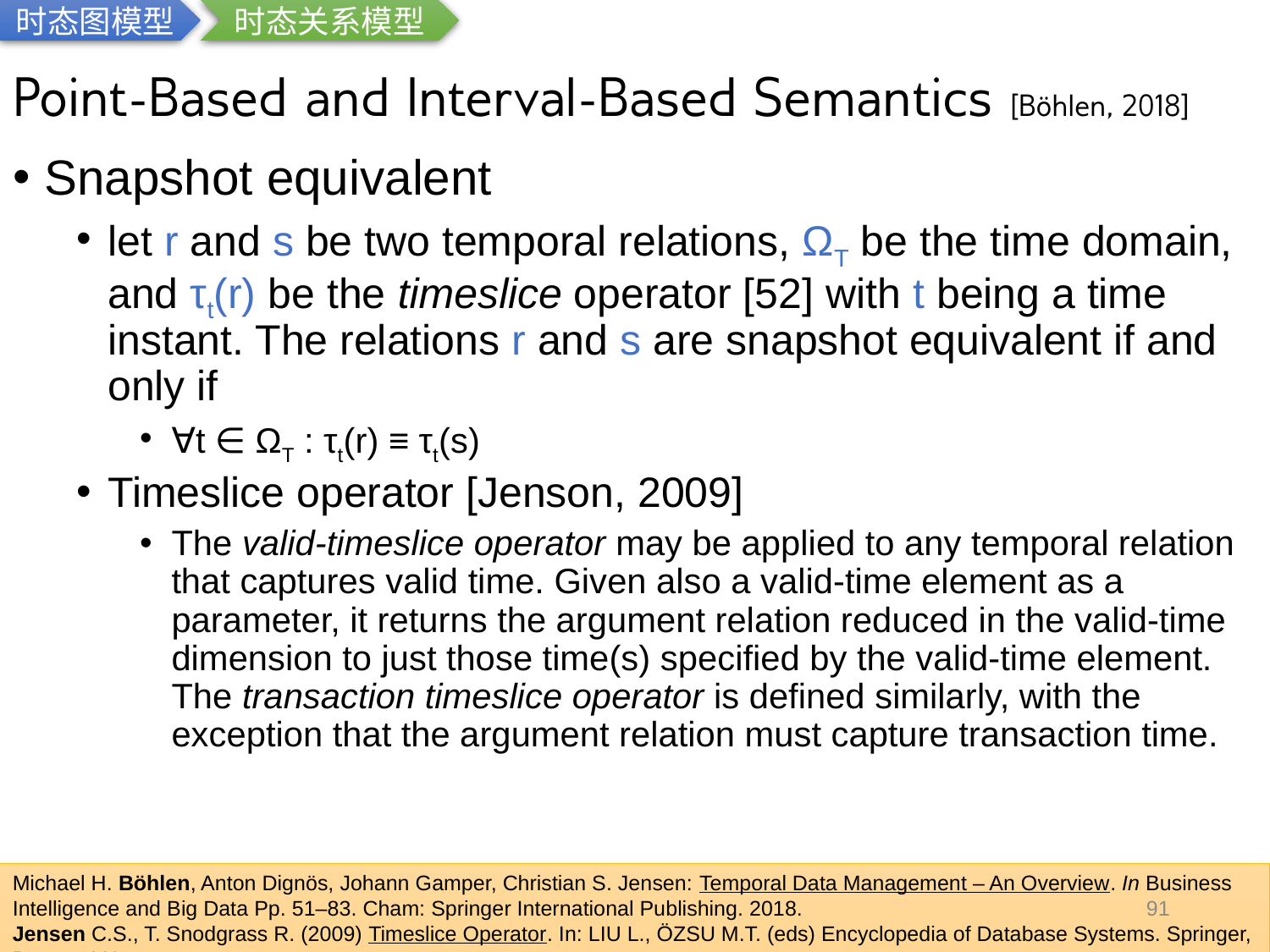

时态图模型
时态关系模型
# Point-Based and Interval-Based Semantics [Böhlen, 2018]
Snapshot equivalent
let r and s be two temporal relations, ΩT be the time domain, and τt(r) be the timeslice operator [52] with t being a time instant. The relations r and s are snapshot equivalent if and only if
∀t ∈ ΩT : τt(r) ≡ τt(s)
Timeslice operator [Jenson, 2009]
The valid-timeslice operator may be applied to any temporal relation that captures valid time. Given also a valid-time element as a parameter, it returns the argument relation reduced in the valid-time dimension to just those time(s) specified by the valid-time element. The transaction timeslice operator is defined similarly, with the exception that the argument relation must capture transaction time.
Michael H. Böhlen, Anton Dignös, Johann Gamper, Christian S. Jensen: Temporal Data Management – An Overview. In Business Intelligence and Big Data Pp. 51–83. Cham: Springer International Publishing. 2018.
Jensen C.S., T. Snodgrass R. (2009) Timeslice Operator. In: LIU L., ÖZSU M.T. (eds) Encyclopedia of Database Systems. Springer, Boston, MA
91